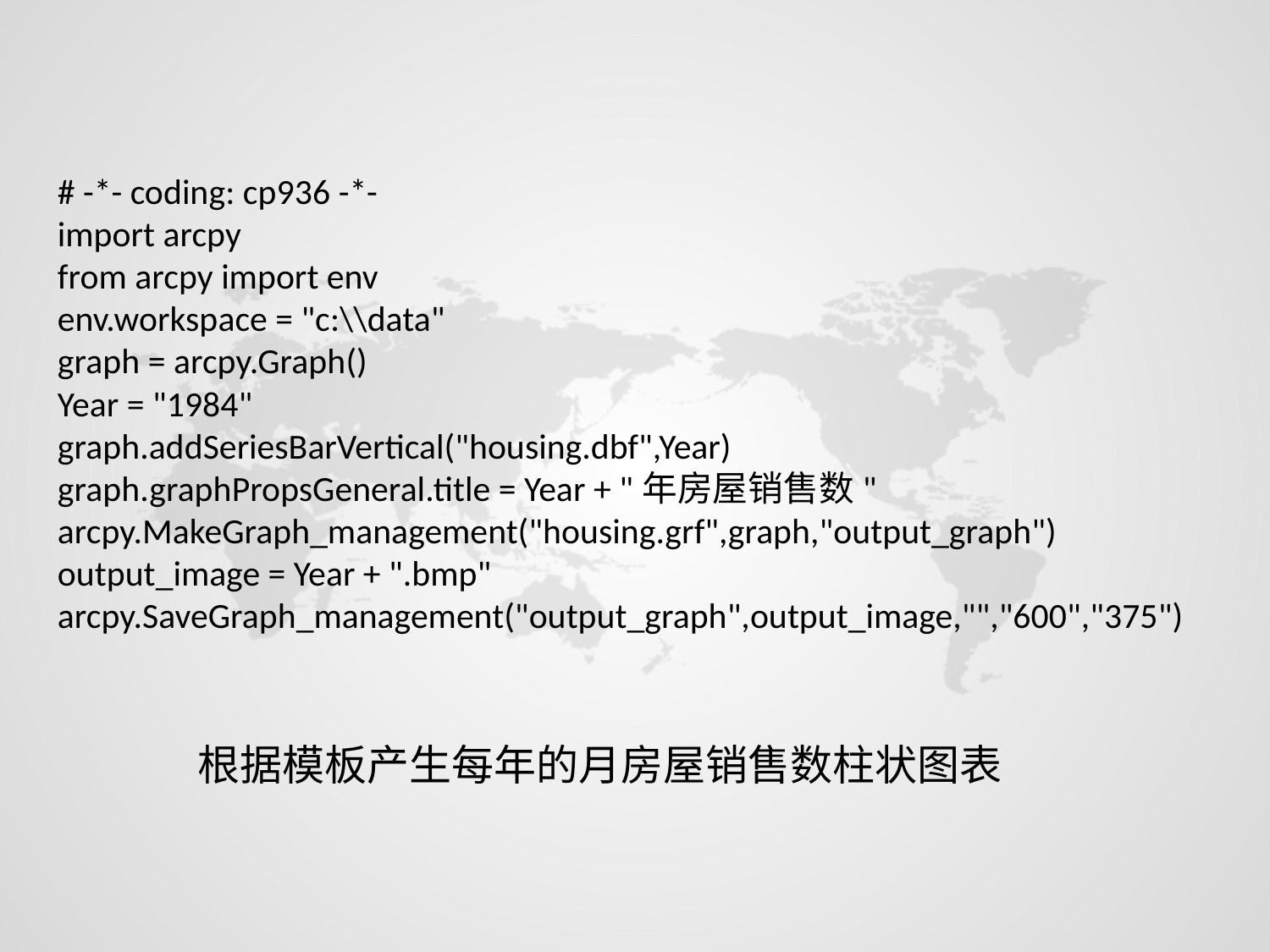

# -*- coding: cp936 -*-
import arcpy
from arcpy import env
env.workspace = "c:\\data"
graph = arcpy.Graph()
Year = "1984"
graph.addSeriesBarVertical("housing.dbf",Year)
graph.graphPropsGeneral.title = Year + "年房屋销售数"
arcpy.MakeGraph_management("housing.grf",graph,"output_graph")
output_image = Year + ".bmp"
arcpy.SaveGraph_management("output_graph",output_image,"","600","375")
根据模板产生每年的月房屋销售数柱状图表